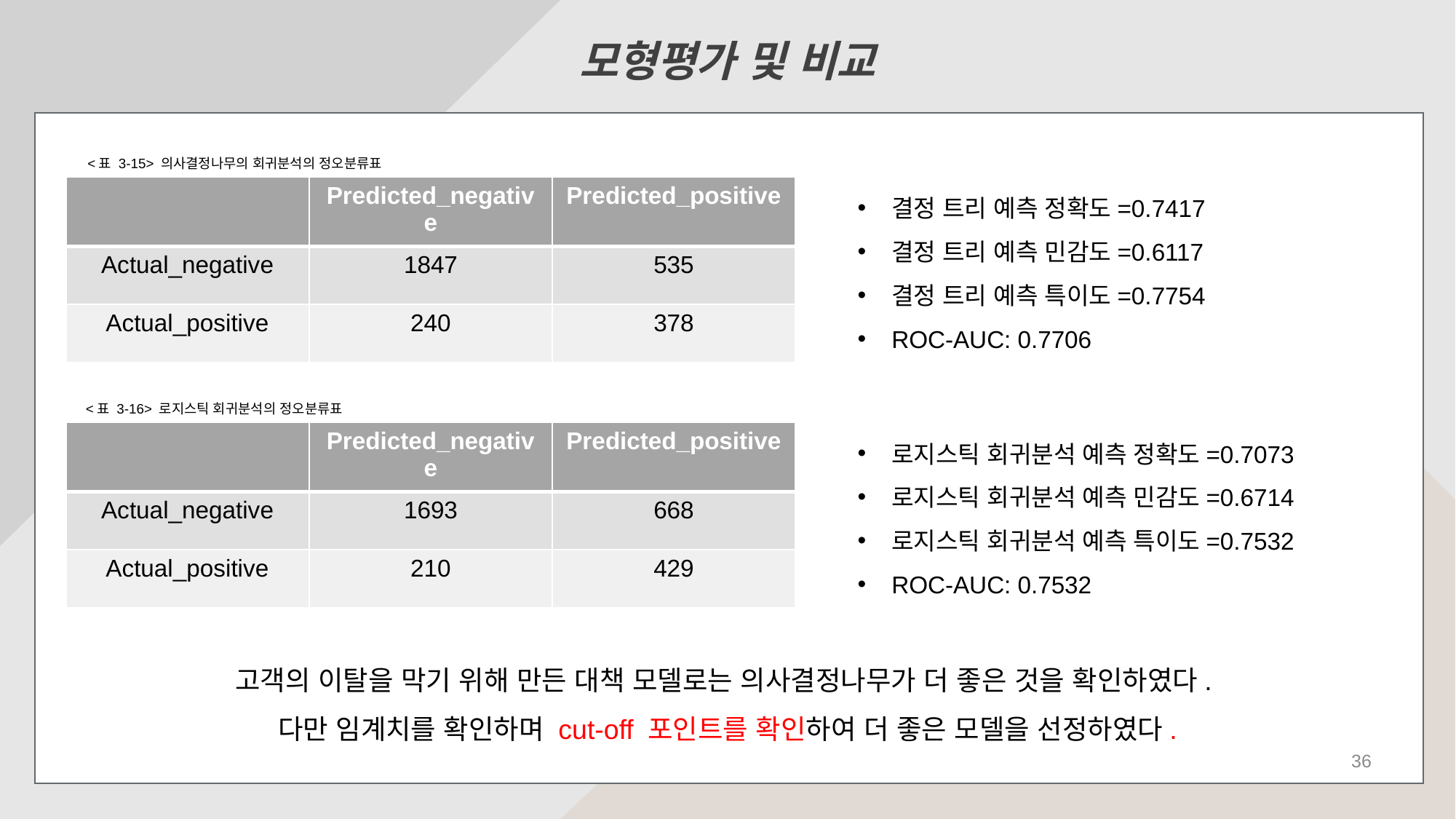

모형평가 및 비교
0.5
정확도:0.8027, 민감도:0.1561, 특이도:0.9739
<표 3-15> 의사결정나무의 회귀분석의 정오분류표
결정 트리 예측 정확도=0.7417
결정 트리 예측 민감도=0.6117
결정 트리 예측 특이도=0.7754
ROC-AUC: 0.7706
|  | Predicted\_negative | Predicted\_positive |
| --- | --- | --- |
| Actual\_negative | 1847 | 535 |
| Actual\_positive | 240 | 378 |

<표 3-16> 로지스틱 회귀분석의 정오분류표
로지스틱 회귀분석 예측 정확도=0.7073
로지스틱 회귀분석 예측 민감도=0.6714
로지스틱 회귀분석 예측 특이도=0.7532
ROC-AUC: 0.7532
|  | Predicted\_negative | Predicted\_positive |
| --- | --- | --- |
| Actual\_negative | 1693 | 668 |
| Actual\_positive | 210 | 429 |
고객의 이탈을 막기 위해 만든 대책 모델로는 의사결정나무가 더 좋은 것을 확인하였다.
다만 임계치를 확인하며 cut-off 포인트를 확인하여 더 좋은 모델을 선정하였다.
36